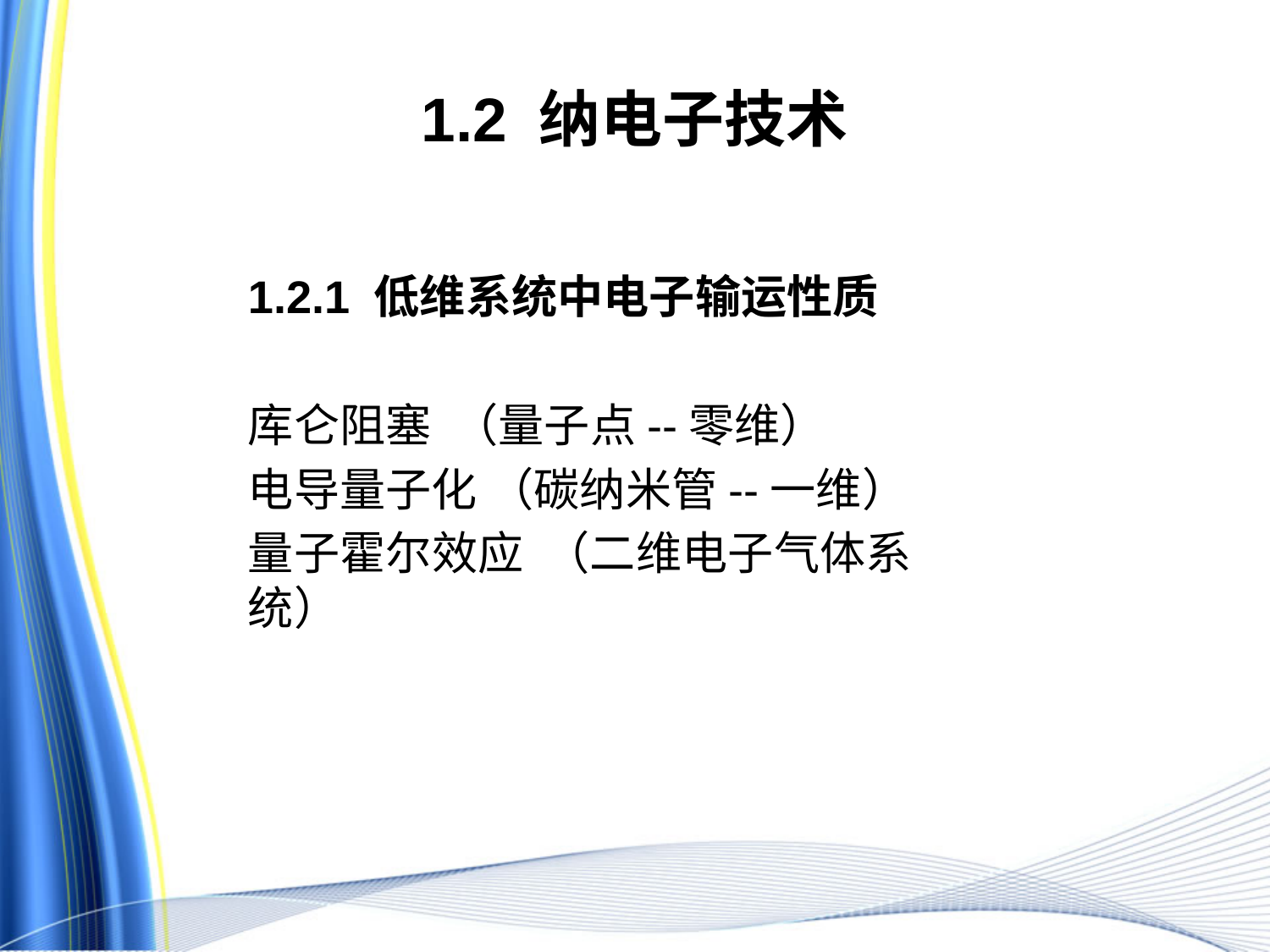

# 1.2 纳电子技术

1.2.1 低维系统中电子输运性质

库仑阻塞  （量子点--零维）
电导量子化 （碳纳米管--一维）
量子霍尔效应  （二维电子气体系统）